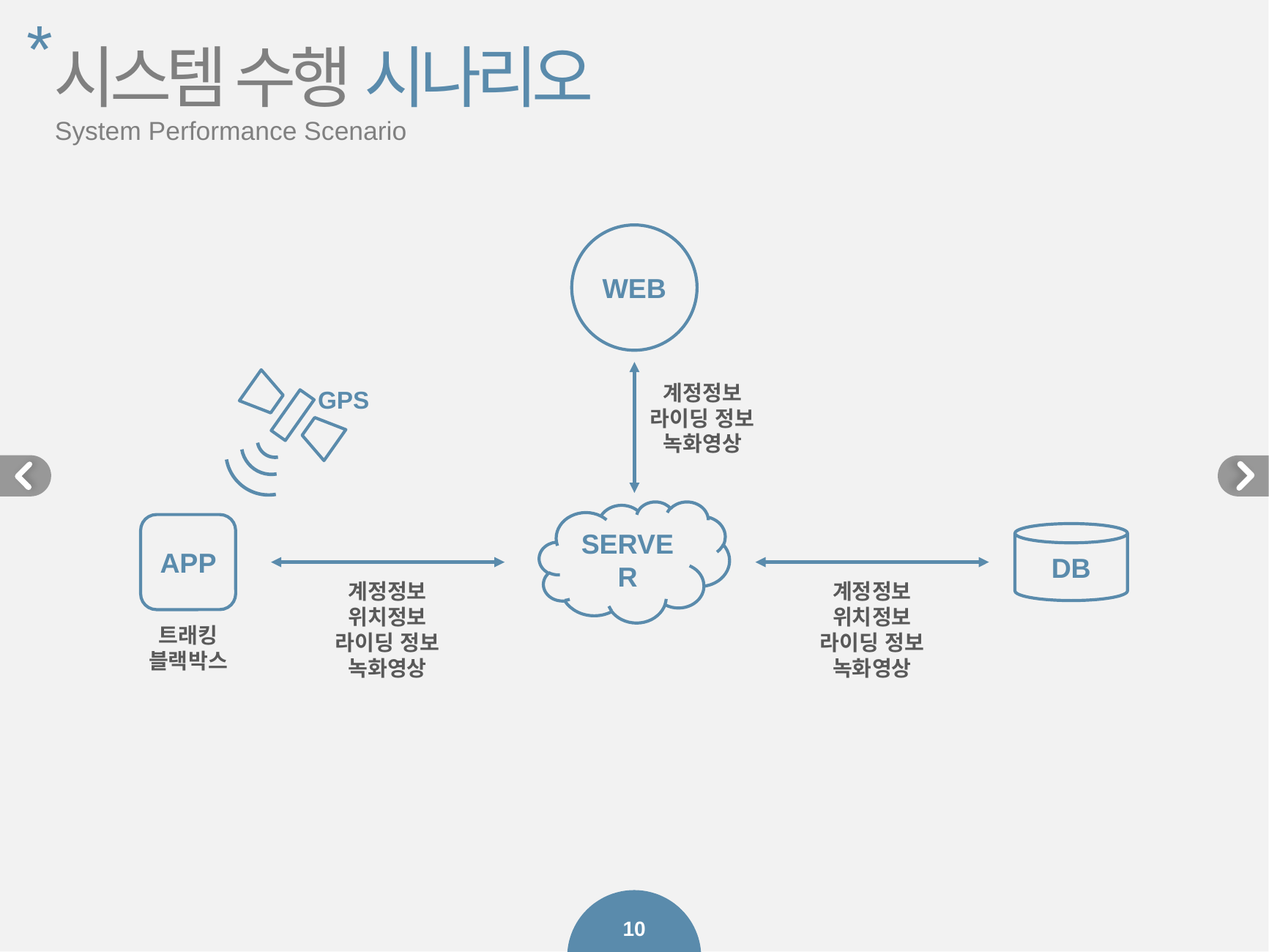

*
시스템 수행 시나리오
System Performance Scenario
WEB

계정정보
라이딩 정보
녹화영상
GPS

SERVER
APP
DB
계정정보
위치정보
라이딩 정보
녹화영상
계정정보
위치정보
라이딩 정보
녹화영상
트래킹
블랙박스